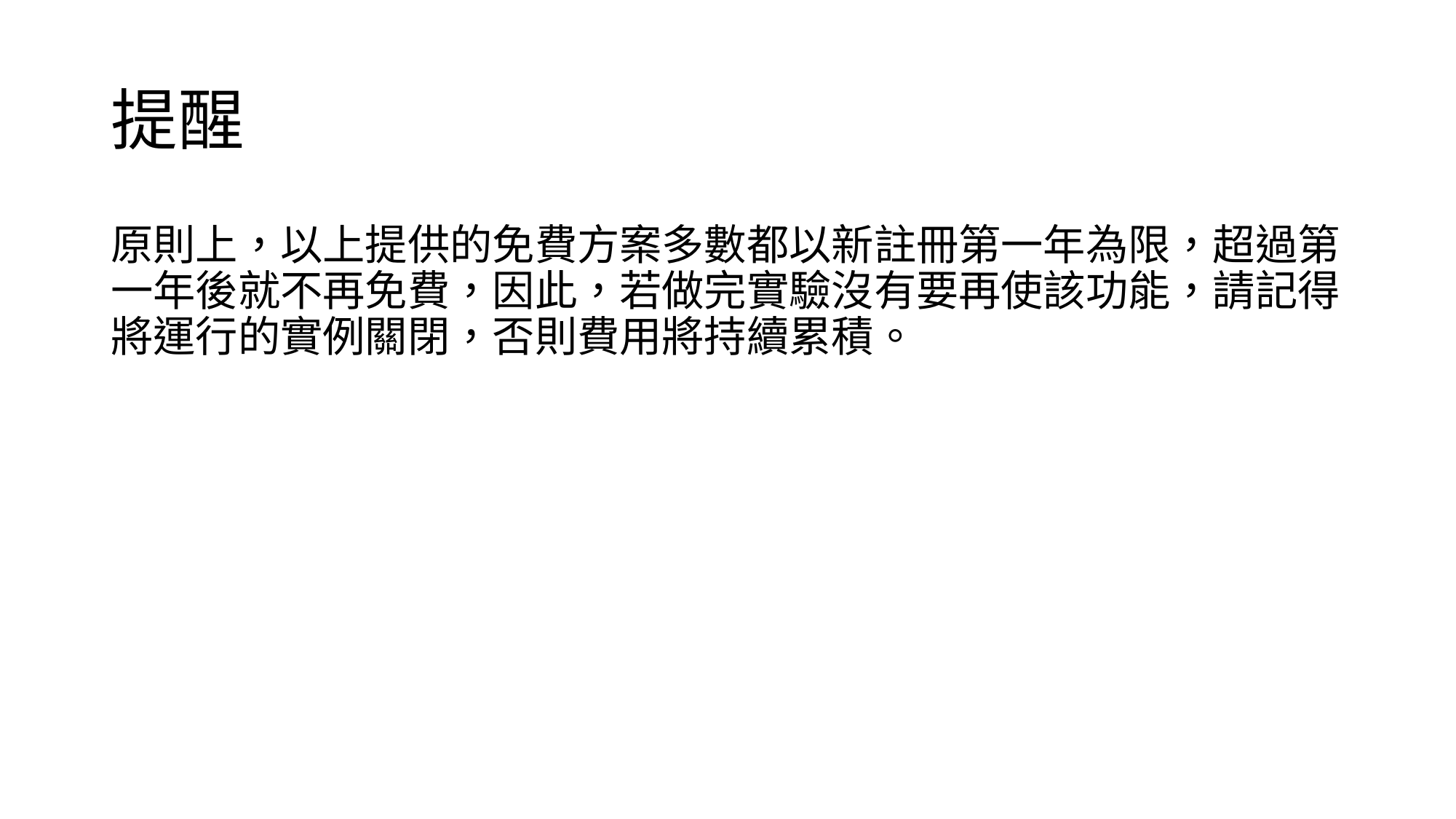

# 提醒
原則上，以上提供的免費方案多數都以新註冊第一年為限，超過第一年後就不再免費，因此，若做完實驗沒有要再使該功能，請記得將運行的實例關閉，否則費用將持續累積。